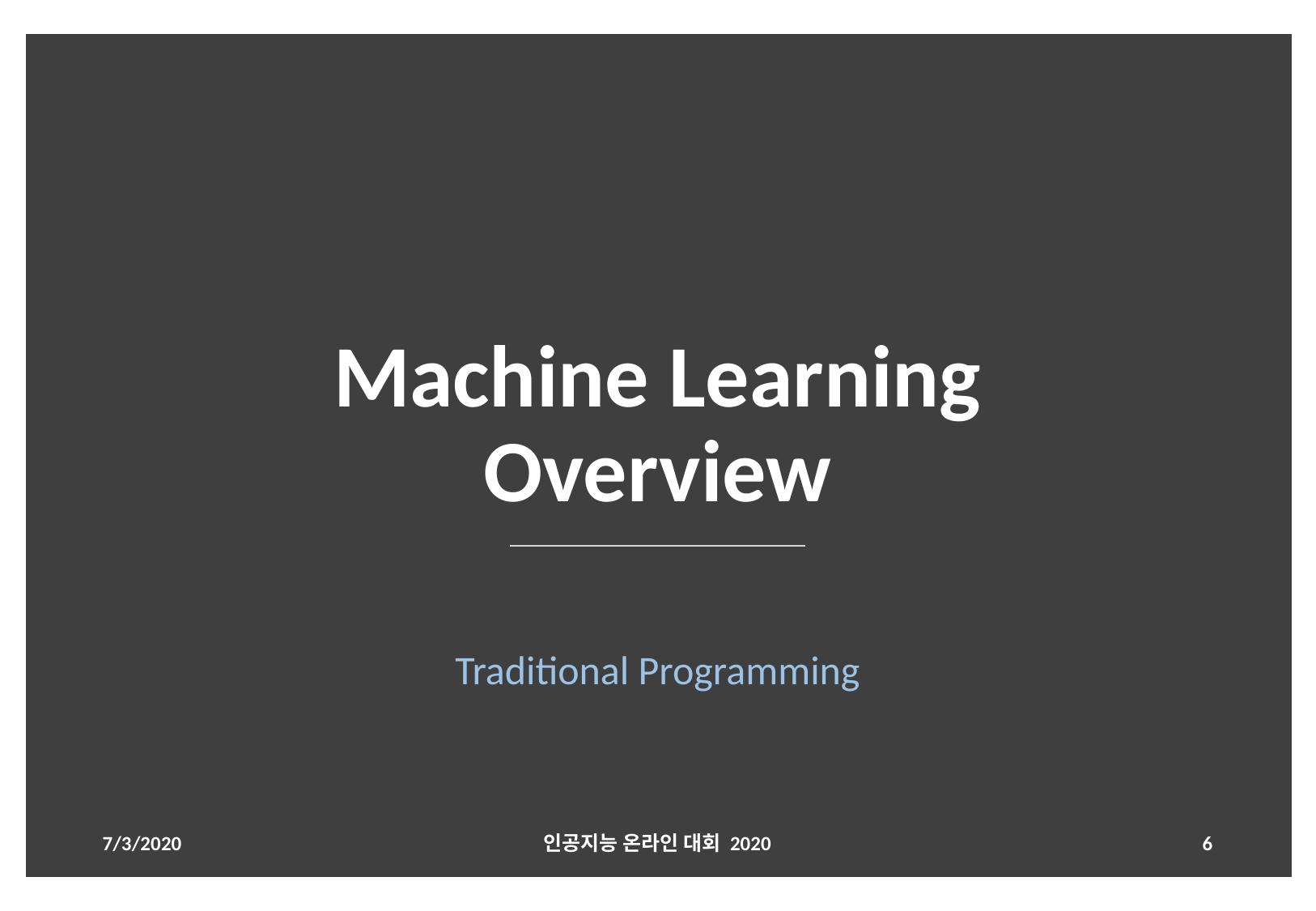

# Machine Learning Overview
Traditional Programming
7/3/2020
인공지능 온라인 대회 2020
6